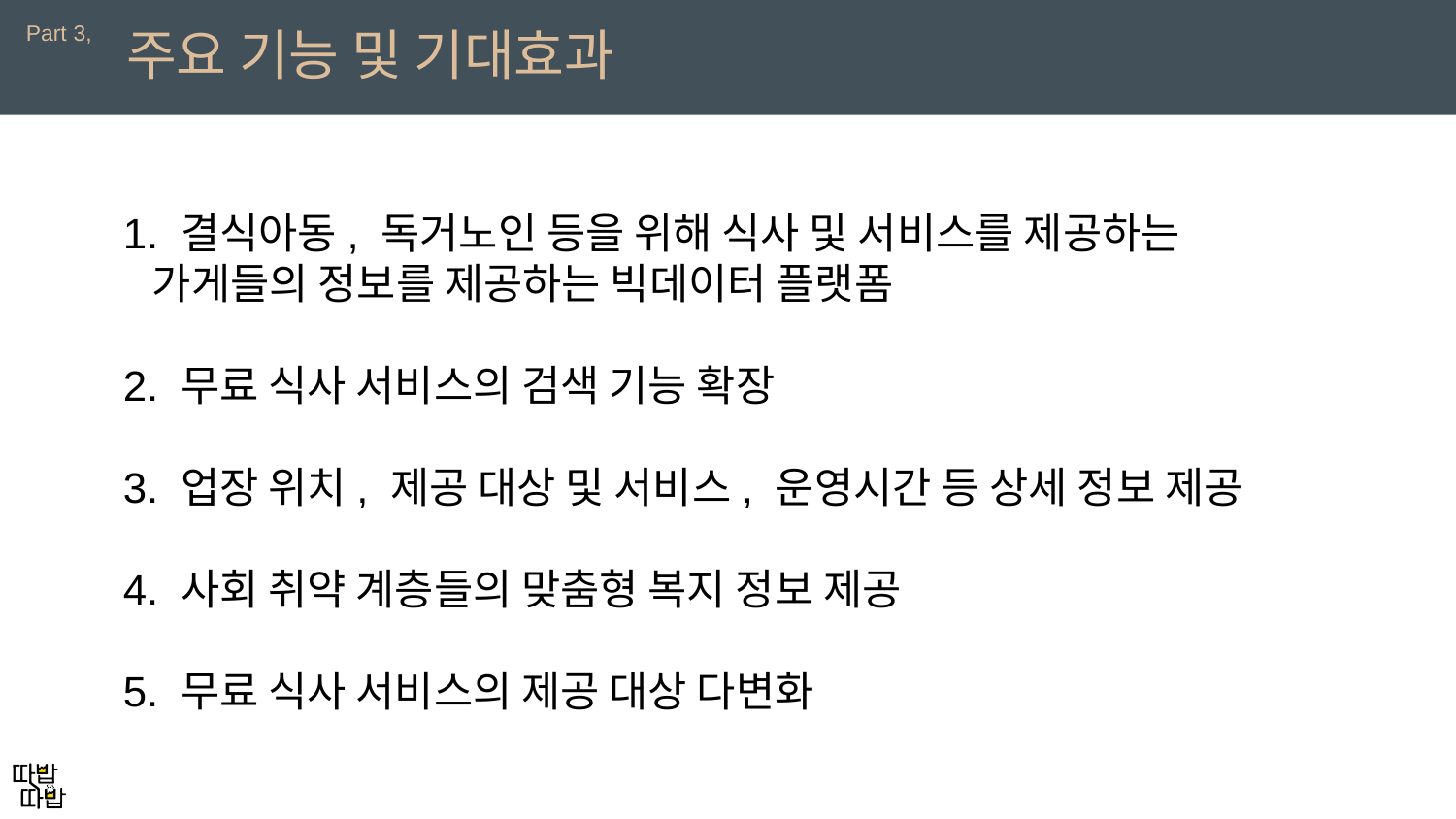

Part 3,
주요 기능 및 기대효과

1. 결식아동, 독거노인 등을 위해 식사 및 서비스를 제공하는
  가게들의 정보를 제공하는 빅데이터 플랫폼

2. 무료 식사 서비스의 검색 기능 확장

3. 업장 위치, 제공 대상 및 서비스, 운영시간 등 상세 정보 제공

4. 사회 취약 계층들의 맞춤형 복지 정보 제공

5. 무료 식사 서비스의 제공 대상 다변화